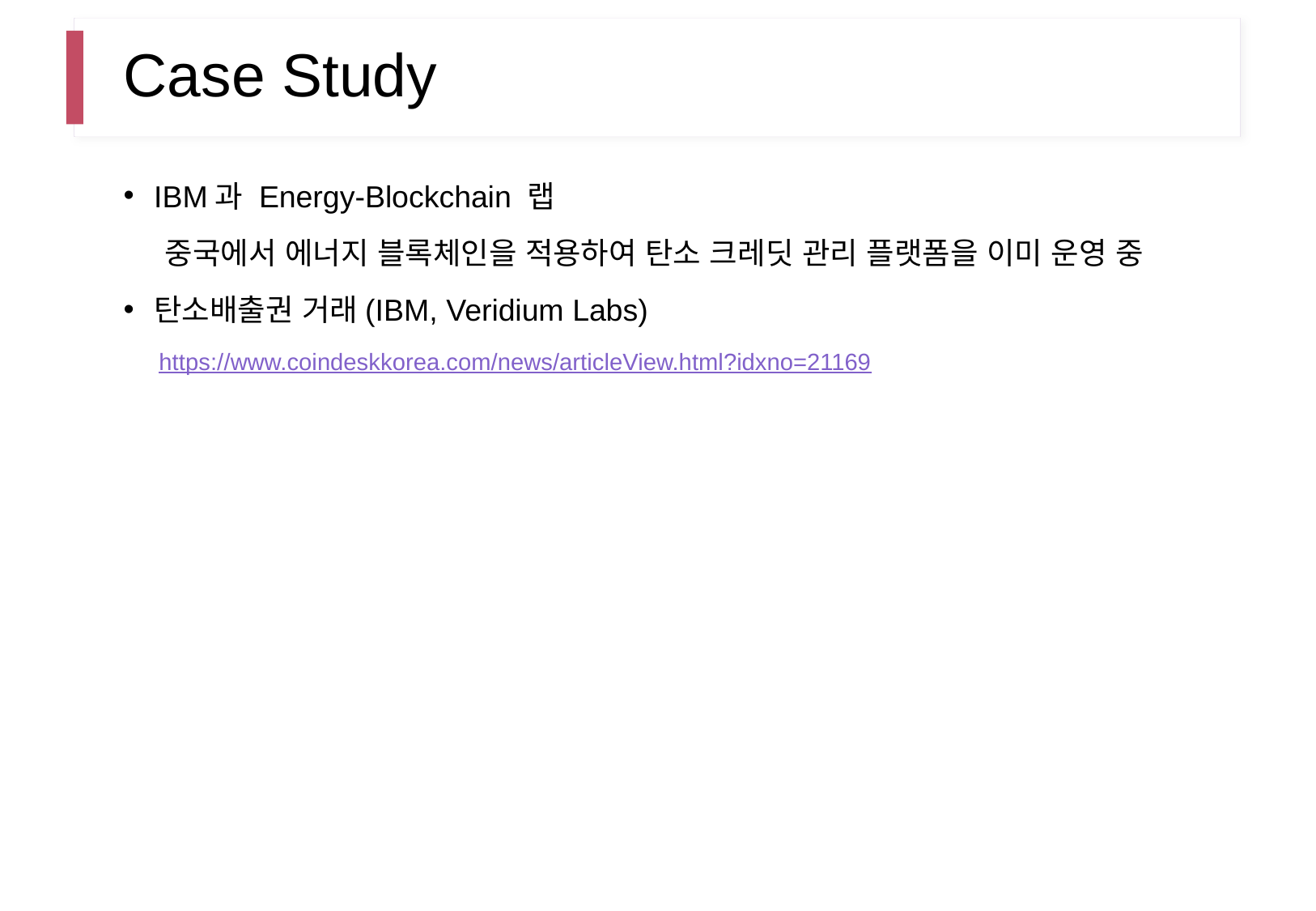

# Case Study
IBM과 Energy-Blockchain 랩
    중국에서 에너지 블록체인을 적용하여 탄소 크레딧 관리 플랫폼을 이미 운영 중
탄소배출권 거래(IBM, Veridium Labs)
https://www.coindeskkorea.com/news/articleView.html?idxno=21169